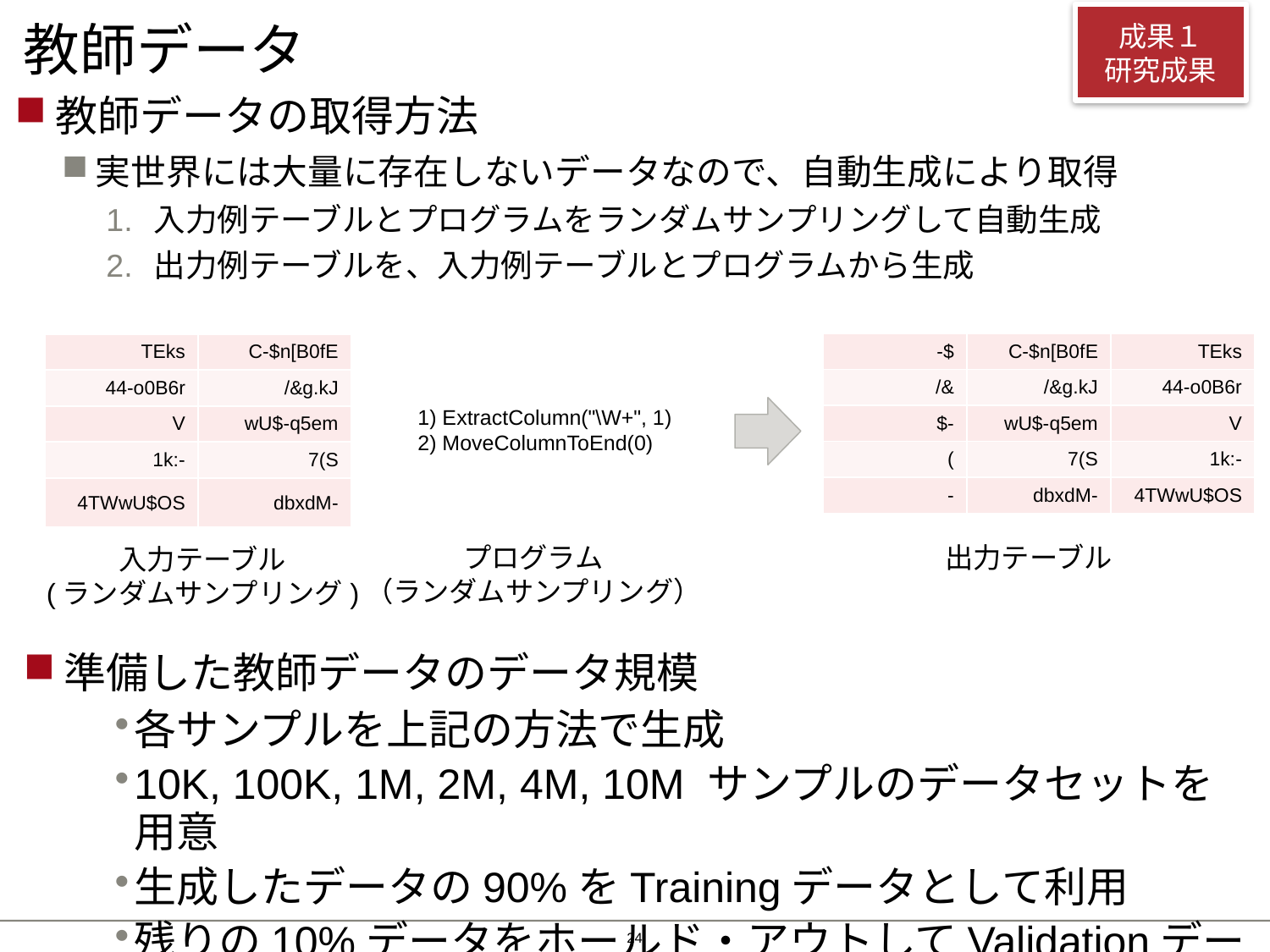

# 教師データ
成果１
研究成果
教師データの取得方法
実世界には大量に存在しないデータなので、自動生成により取得
入力例テーブルとプログラムをランダムサンプリングして自動生成
出力例テーブルを、入力例テーブルとプログラムから生成
| -$ | C-$n[B0fE | TEks |
| --- | --- | --- |
| /& | /&g.kJ | 44-o0B6r |
| $- | wU$-q5em | V |
| ( | 7(S | 1k:- |
| - | dbxdM- | 4TWwU$OS |
| TEks | C-$n[B0fE |
| --- | --- |
| 44-o0B6r | /&g.kJ |
| V | wU$-q5em |
| 1k:- | 7(S |
| 4TWwU$OS | dbxdM- |
1) ExtractColumn("\W+", 1)
2) MoveColumnToEnd(0)

プログラム
（ランダムサンプリング）
出力テーブル
入力テーブル
(ランダムサンプリング)
準備した教師データのデータ規模
各サンプルを上記の方法で生成
10K, 100K, 1M, 2M, 4M, 10M サンプルのデータセットを用意
生成したデータの90%をTrainingデータとして利用
残りの10%データをホールド・アウトしてValidationデータとして利用

24